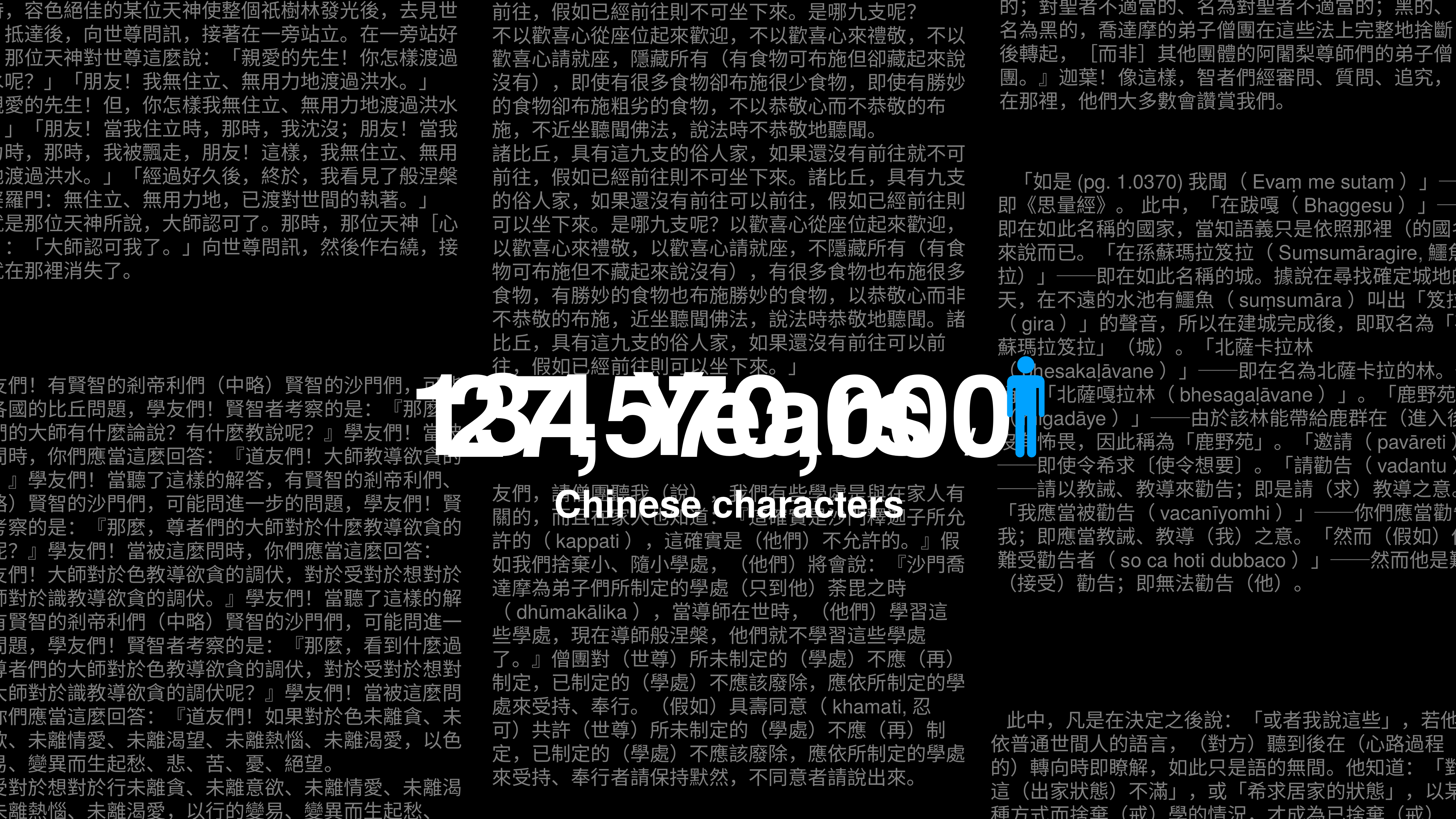

迦葉！這是可能的，智者們經審問、質問、追究，會這麼說：『凡尊師們的這些不善法、名為不善的；有罪過的、名為有罪過的；不應實行的、名為不應實行的；對聖者不適當的、名為對聖者不適當的；黑的、名為黑的，喬達摩的弟子僧團在這些法上完整地捨斷後轉起，［而非］其他團體的阿闍梨尊師們的弟子僧團。』迦葉！像這樣，智者們經審問、質問、追究，在那裡，他們大多數會讚賞我們。
我聽到這樣：
有一次，世尊住在舍衛城祇樹林給孤獨園。那時，當夜已深時，容色絕佳的某位天神使整個祇樹林發光後，去見世尊。抵達後，向世尊問訊，接著在一旁站立。在一旁站好後，那位天神對世尊這麼說：「親愛的先生！你怎樣渡過洪水呢？」「朋友！我無住立、無用力地渡過洪水。」
「親愛的先生！但，你怎樣我無住立、無用力地渡過洪水呢？」「朋友！當我住立時，那時，我沈沒；朋友！當我用力時，那時，我被飄走，朋友！這樣，我無住立、無用力地渡過洪水。」「經過好久後，終於，我看見了般涅槃的婆羅門：無住立、無用力地，已渡對世間的執著。」
這就是那位天神所說，大師認可了。那時，那位天神［心想］：「大師認可我了。」向世尊問訊，然後作右繞，接著就在那裡消失了。
「諸比丘，具有九支的俗人家，如果還沒有前往就不可前往，假如已經前往則不可坐下來。是哪九支呢？
不以歡喜心從座位起來歡迎，不以歡喜心來禮敬，不以歡喜心請就座，隱藏所有（有食物可布施但卻藏起來說沒有），即使有很多食物卻布施很少食物，即使有勝妙的食物卻布施粗劣的食物，不以恭敬心而不恭敬的布施，不近坐聽聞佛法，說法時不恭敬地聽聞。
諸比丘，具有這九支的俗人家，如果還沒有前往就不可前往，假如已經前往則不可坐下來。諸比丘，具有九支的俗人家，如果還沒有前往可以前往，假如已經前往則可以坐下來。是哪九支呢？以歡喜心從座位起來歡迎，以歡喜心來禮敬，以歡喜心請就座，不隱藏所有（有食物可布施但不藏起來說沒有），有很多食物也布施很多食物，有勝妙的食物也布施勝妙的食物，以恭敬心而非不恭敬的布施，近坐聽聞佛法，說法時恭敬地聽聞。諸比丘，具有這九支的俗人家，如果還沒有前往可以前往，假如已經前往則可以坐下來。」
  「如是(pg. 1.0370)我聞（Evaṃ me sutaṃ）」──即《思量經》。 此中，「在跋嘎（Bhaggesu）」──即在如此名稱的國家，當知語義只是依照那裡（的國名）來說而已。「在孫蘇瑪拉笈拉（Suṃsumāragire,鱷魚笈拉）」──即在如此名稱的城。據說在尋找確定城地的那天，在不遠的水池有鱷魚（suṃsumāra）叫出「笈拉（gira）」的聲音，所以在建城完成後，即取名為「孫蘇瑪拉笈拉」（城）。「北薩卡拉林（bhesakaḷāvane）」──即在名為北薩卡拉的林。也誦成「北薩嘎拉林（bhesagaḷāvane）」。「鹿野苑（migadāye）」──由於該林能帶給鹿群在（進入後）沒有怖畏，因此稱為「鹿野苑」。「邀請（pavāreti）」──即使令希求〔使令想要〕。「請勸告（vadantu）」──請以教誡、教導來勸告；即是請（求）教導之意。    「我應當被勸告（vacanīyomhi）」──你們應當勸告我；即應當教誡、教導（我）之意。「然而（假如）他是難受勸告者（so ca hoti dubbaco）」──然而他是難以（接受）勸告；即無法勸告（他）。
「學友們！有賢智的剎帝利們（中略）賢智的沙門們，可能問到各國的比丘問題，學友們！賢智者考察的是：『那麼，尊者們的大師有什麼論說？有什麼教說呢？』學友們！當被這麼問時，你們應當這麼回答：『道友們！大師教導欲貪的調伏。』學友們！當聽了這樣的解答，有賢智的剎帝利們、（中略）賢智的沙門們，可能問進一步的問題，學友們！賢智者考察的是：『那麼，尊者們的大師對於什麼教導欲貪的調伏呢？』學友們！當被這麼問時，你們應當這麼回答：『道友們！大師對於色教導欲貪的調伏，對於受對於想對於行大師對於識教導欲貪的調伏。』學友們！當聽了這樣的解答，有賢智的剎帝利們（中略）賢智的沙門們，可能問進一步的問題，學友們！賢智者考察的是：『那麼，看到什麼過患，尊者們的大師對於色教導欲貪的調伏，對於受對於想對於行大師對於識教導欲貪的調伏呢？』學友們！當被這麼問時，你們應當這麼回答：『道友們！如果對於色未離貪、未離意欲、未離情愛、未離渴望、未離熱惱、未離渴愛，以色的變易、變異而生起愁、悲、苦、憂、絕望。
對於受對於想對於行未離貪、未離意欲、未離情愛、未離渴望、未離熱惱、未離渴愛，以行的變易、變異而生起愁、悲、苦、憂、絕望。對於識未離貪、未離意欲、未離情愛、未離渴望、未離熱惱、未離渴愛，以識的變易、變異而生起愁、悲、苦、憂、絕望。
看到了這個過患，大師對於色教導欲貪的調伏，對於受對於想對於行大師對於識教導欲貪的調伏。』
學友們！當聽了這樣的解答，有賢智的剎帝利們、賢智的婆羅門們、賢智的屋主們、賢智的沙門們，可能問進一步的問題，學友們！賢智者考察的是：『那麼，看到了什麼效益，大師對於色教導欲貪的調伏，對於受對於想對於行大師對於識教導欲貪的調伏呢？』
友們，請僧團聽我（說），我們有些學處是與在家人有關的，而且在家人也知道：『這確實是沙門釋迦子所允許的（kappati），這確實是（他們）不允許的。』假如我們捨棄小、隨小學處，（他們）將會說：『沙門喬達摩為弟子們所制定的學處（只到他）荼毘之時（dhūmakālika），當導師在世時，（他們）學習這些學處，現在導師般涅槃，他們就不學習這些學處了。』僧團對（世尊）所未制定的（學處）不應（再）制定，已制定的（學處）不應該廢除，應依所制定的學處來受持、奉行。（假如）具壽同意（khamati,忍可）共許（世尊）所未制定的（學處）不應（再）制定，已制定的（學處）不應該廢除，應依所制定的學處來受持、奉行者請保持默然，不同意者請說出來。
  此中，凡是在決定之後說：「或者我說這些」，若他依普通世間人的語言，（對方）聽到後在（心路過程的）轉向時即瞭解，如此只是語的無間。他知道：「對這（出家狀態）不滿」，或「希求居家的狀態」，以某種方式而捨棄（戒）學的情況，才成為已捨棄（戒）學。又，當在後來〔後分〕想：「他所說的是什麼意思？」之後才瞭解，或者由其他（方式、人）才瞭解，則未成為捨棄（戒）學。在未決定而告知，假如以所說的方式，而那個人（類）瞭解語義，則成為已捨棄（戒）學。如此知解而成為捨棄（戒學），而非沒有該（知解）。

134 Years /
27,570,000
Chinese characters